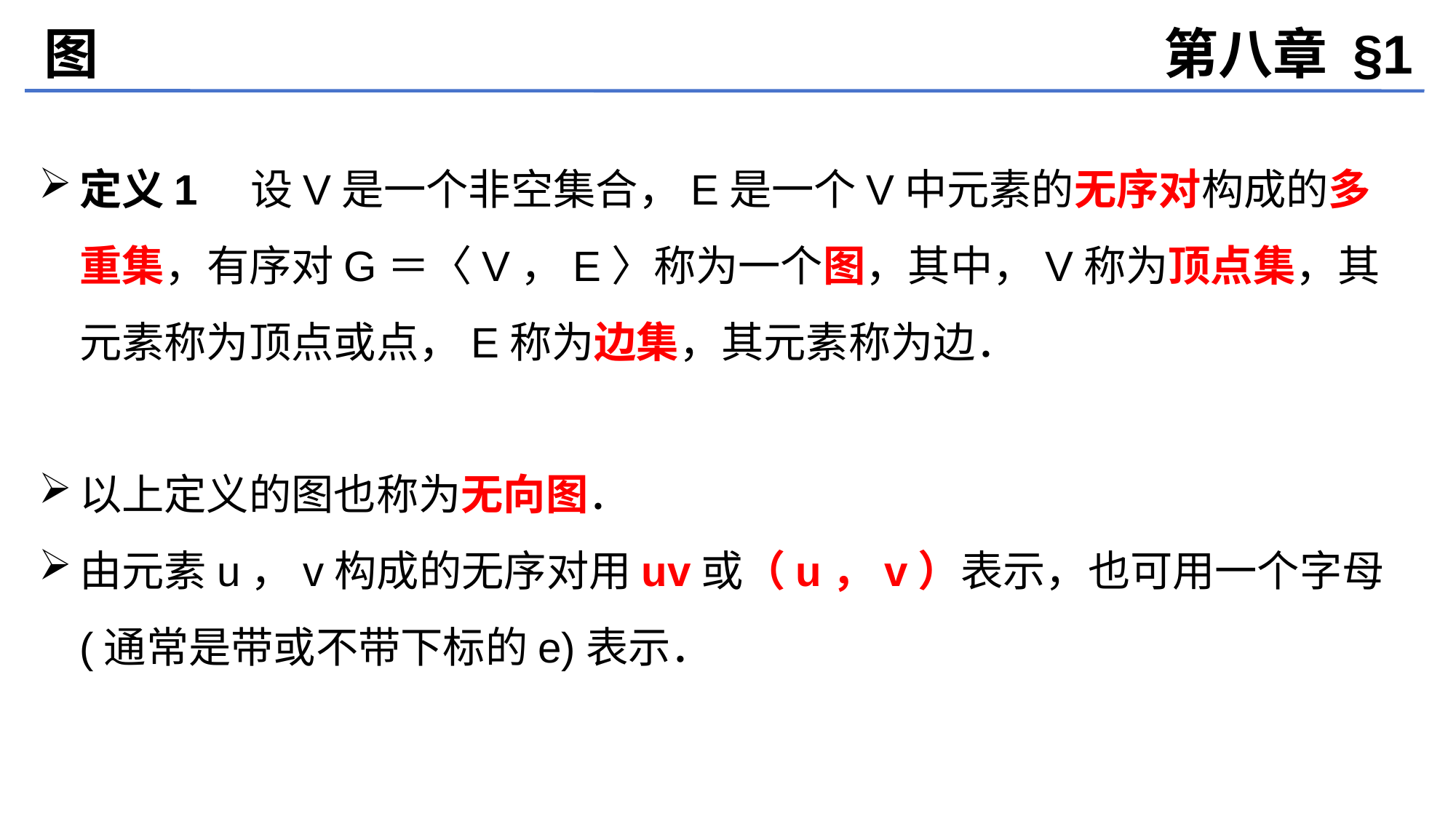

图
第八章 §1
定义1　设V是一个非空集合，E是一个V中元素的无序对构成的多重集，有序对G＝〈V，E〉称为一个图，其中，V称为顶点集，其元素称为顶点或点，E称为边集，其元素称为边．

以上定义的图也称为无向图．
由元素u，v构成的无序对用uv或（u，v）表示，也可用一个字母(通常是带或不带下标的e)表示．